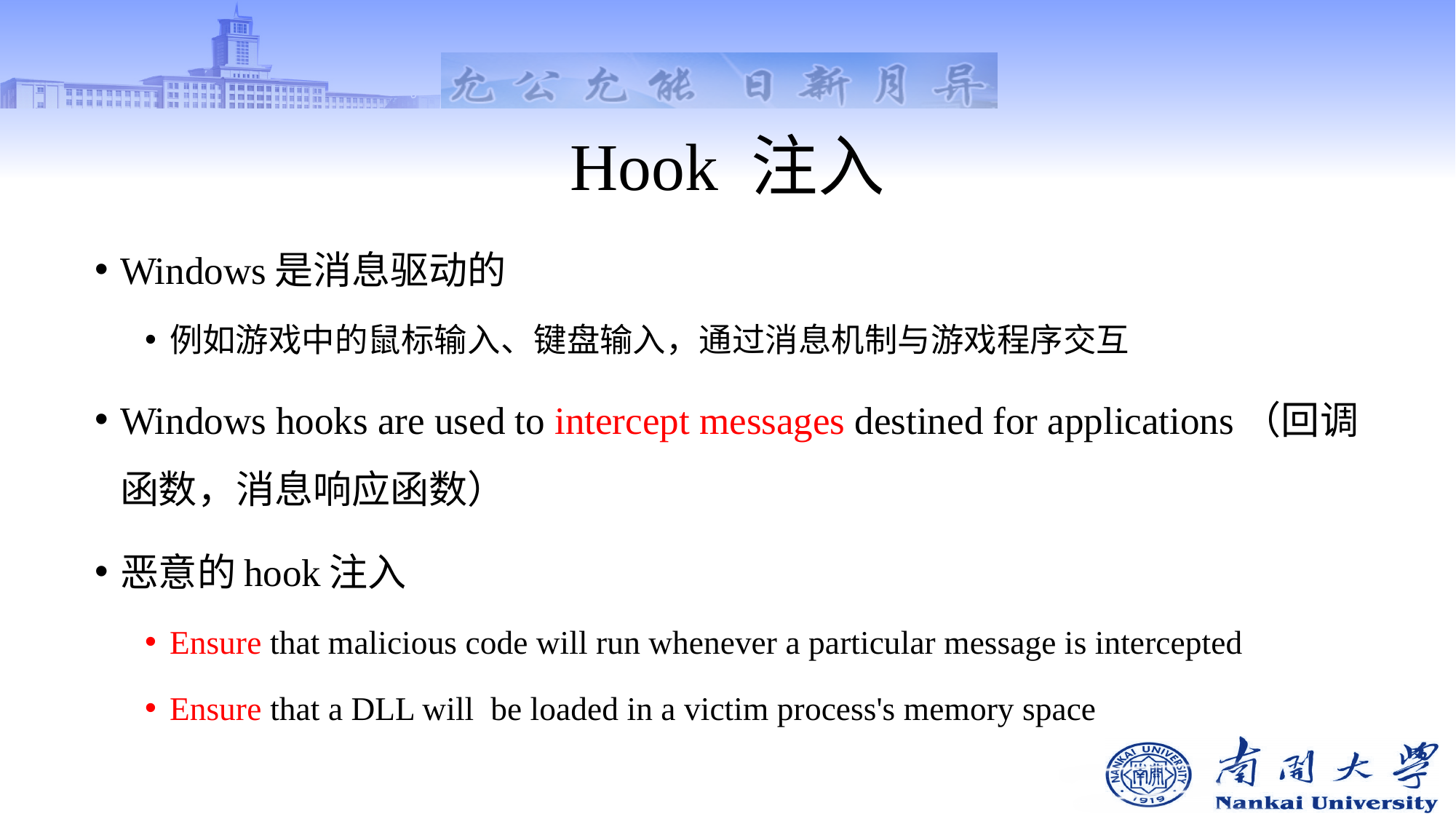

# Hook 注入
Windows是消息驱动的
例如游戏中的鼠标输入、键盘输入，通过消息机制与游戏程序交互
Windows hooks are used to intercept messages destined for applications（回调函数，消息响应函数）
恶意的hook注入
Ensure that malicious code will run whenever a particular message is intercepted
Ensure that a DLL will  be loaded in a victim process's memory space